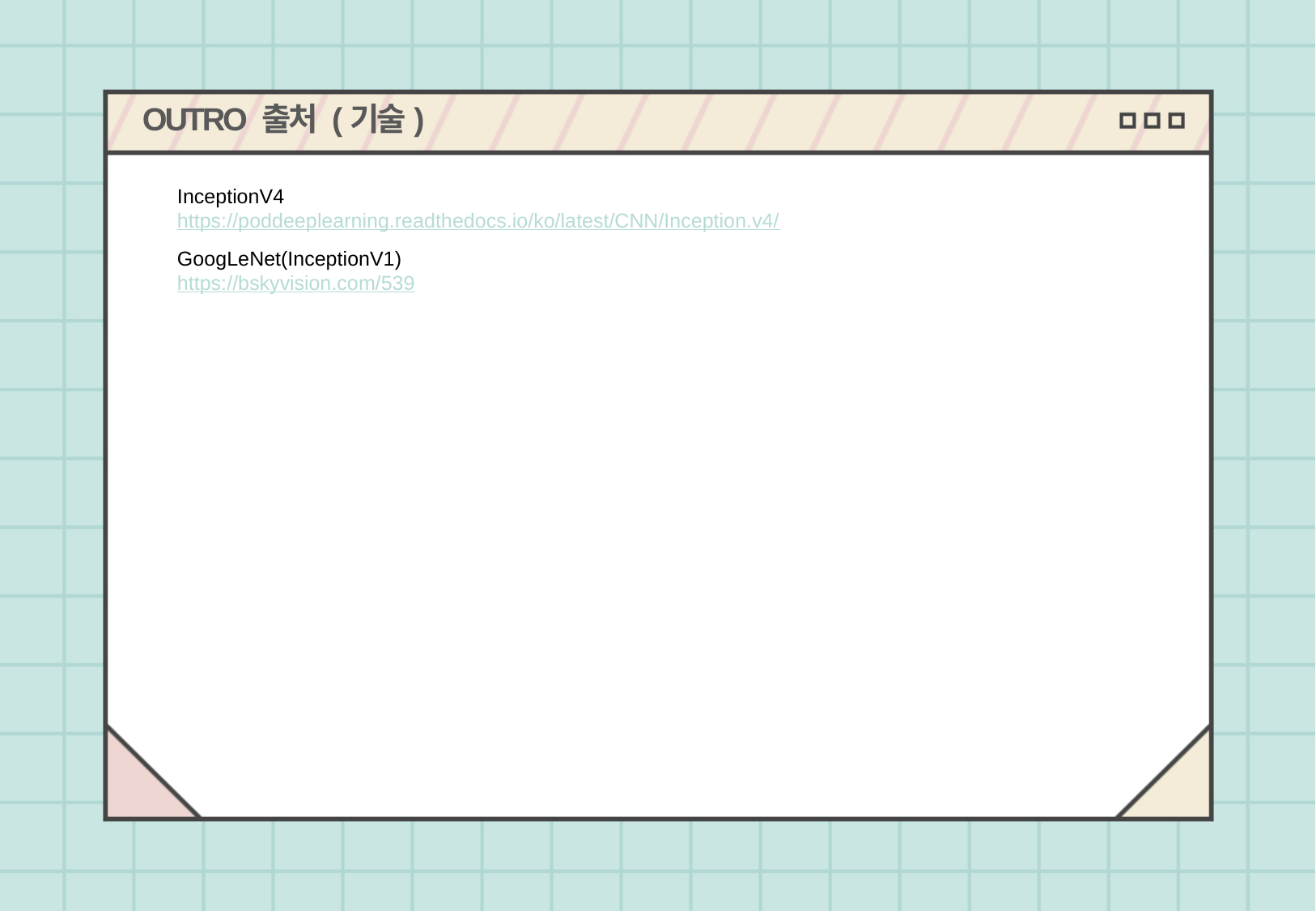

OUTRO 출처 (기술)
InceptionV4
https://poddeeplearning.readthedocs.io/ko/latest/CNN/Inception.v4/
GoogLeNet(InceptionV1)
https://bskyvision.com/539